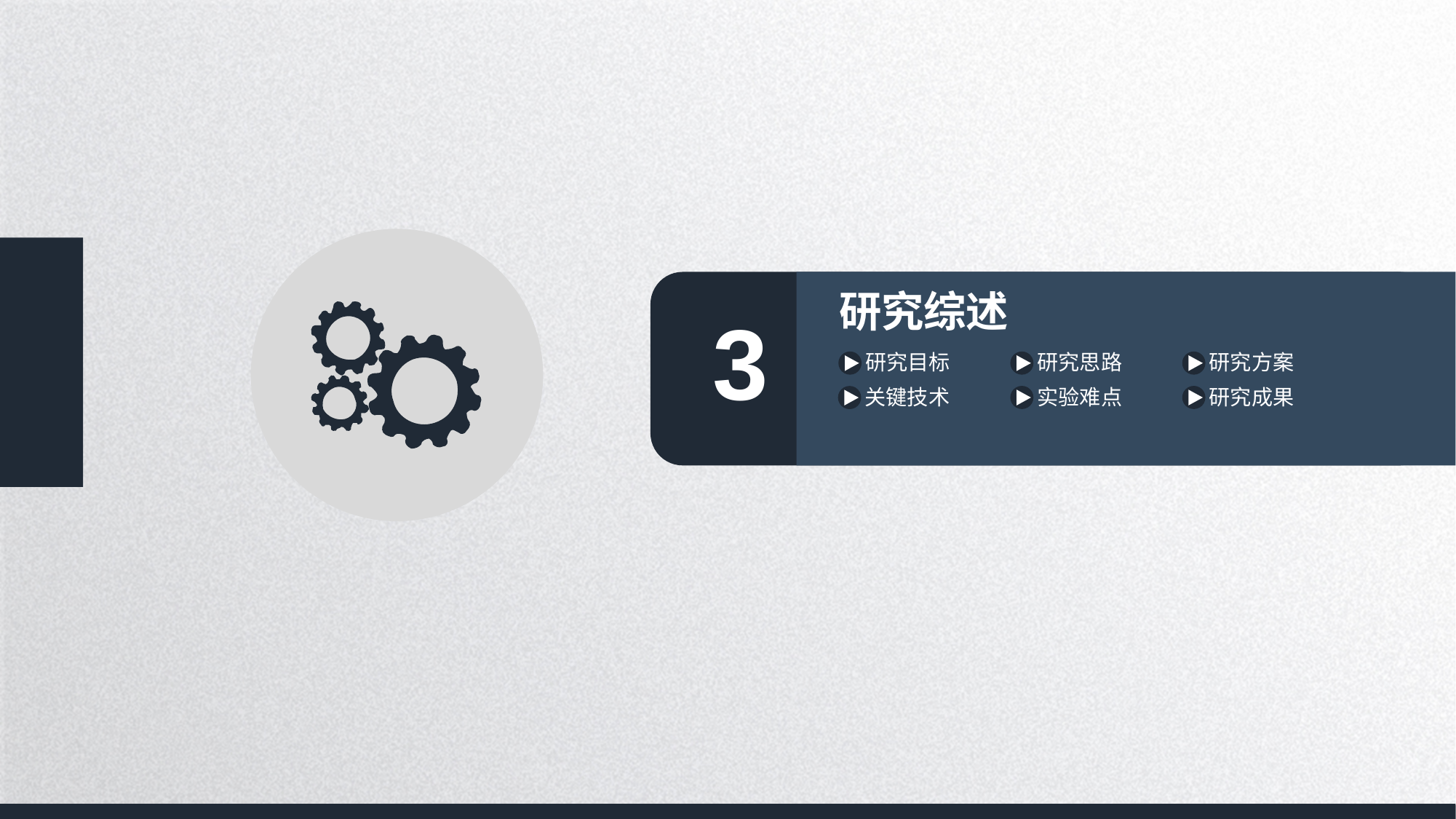

研究综述
3

研究目标

研究思路

研究方案

实验难点

研究成果

关键技术

延时符